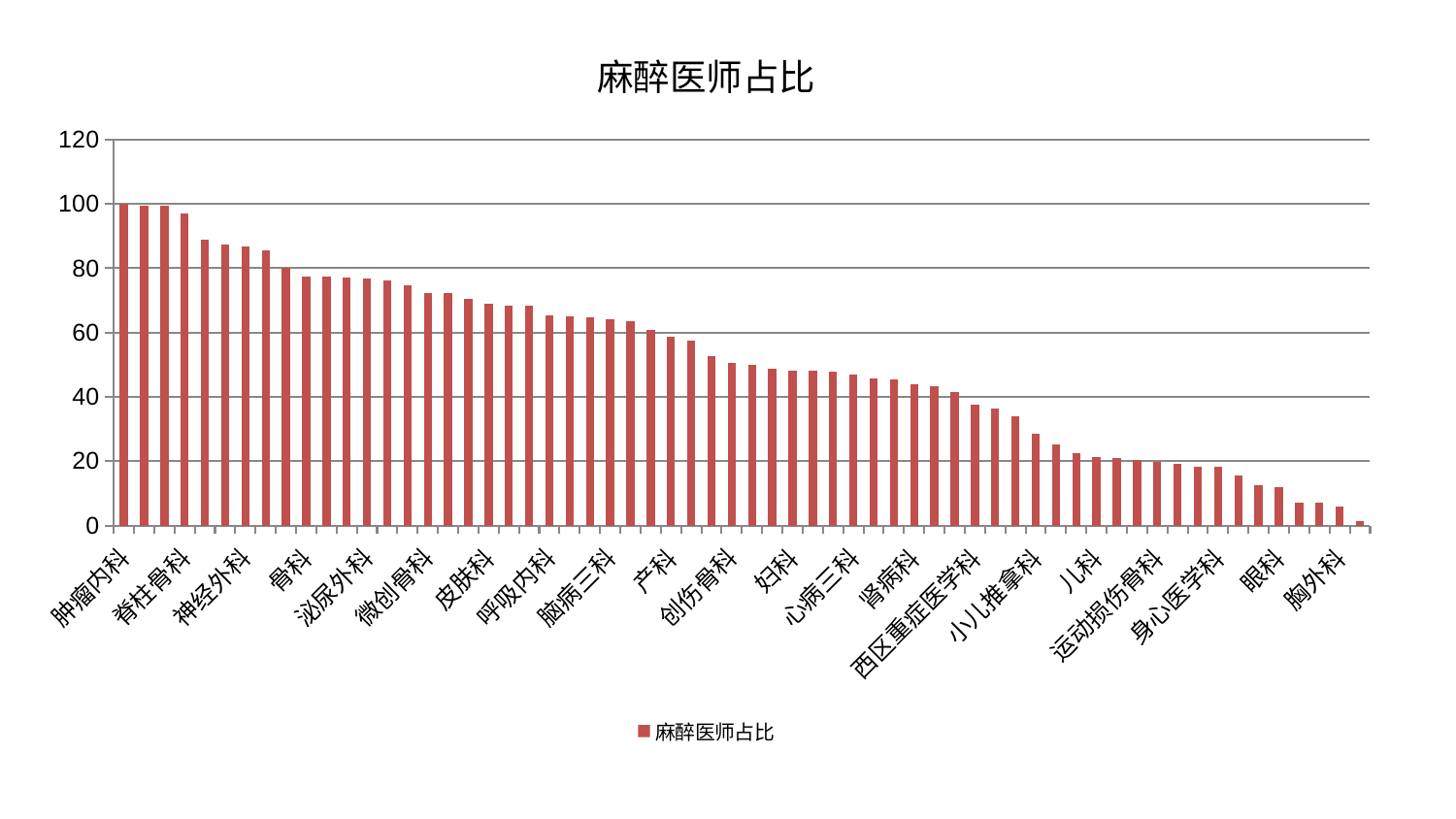

### Chart: 麻醉医师占比

| Category | 麻醉医师占比 |
|---|---|
| 肿瘤内科 | 100.0 |
| 脾胃科消化科合并 | 99.49213466665265 |
| 心病四科 | 99.4722109808846 |
| 脊柱骨科 | 97.1809779805222 |
| 关节骨科 | 88.96525051146683 |
| 消化内科 | 87.31195311617628 |
| 神经外科 | 86.77513962133996 |
| 重症医学科 | 85.68600096845252 |
| 妇二科 | 80.00429447647592 |
| 骨科 | 77.38095241146821 |
| 周围血管科 | 77.3596208112041 |
| 中医经典科 | 77.14150331328105 |
| 泌尿外科 | 76.7636546642952 |
| 血液科 | 76.22827768720599 |
| 神经内科 | 74.60240878992428 |
| 微创骨科 | 72.33707224032874 |
| 肝胆外科 | 72.25186082028402 |
| 男科 | 70.47210058660148 |
| 皮肤科 | 68.9153603631902 |
| 脑病一科 | 68.47688677338226 |
| 肛肠科 | 68.4426173198495 |
| 呼吸内科 | 65.39168598915798 |
| 东区肾病科 | 64.95569807540662 |
| 口腔科 | 64.60601755686636 |
| 脑病三科 | 64.01493937203983 |
| 医院 | 63.66825841394486 |
| 心血管内科 | 60.864698788924116 |
| 产科 | 58.80420343755652 |
| 康复科 | 57.40991252074852 |
| 针灸科 | 52.569747716563185 |
| 创伤骨科 | 50.56592221510169 |
| 妇科妇二科合并 | 49.907314353720565 |
| 美容皮肤科 | 48.67074968355144 |
| 妇科 | 48.07556164455299 |
| 综合内科 | 48.04778543920956 |
| 耳鼻喉科 | 47.73342270470894 |
| 心病三科 | 46.798728177322445 |
| 内分泌科 | 45.74476348008107 |
| 东区重症医学科 | 45.35560715100603 |
| 肾病科 | 43.83883927116078 |
| 中医外治中心 | 43.371879012487454 |
| 肾脏内科 | 41.53527845764561 |
| 西区重症医学科 | 37.65489453176803 |
| 脑病二科 | 36.44393668026343 |
| 显微骨科 | 33.911346580132374 |
| 小儿推拿科 | 28.36994672523624 |
| 治未病中心 | 25.166697661707566 |
| 脾胃病科 | 22.543859001231905 |
| 儿科 | 21.38590700575023 |
| 乳腺甲状腺外科 | 20.892169784818037 |
| 心病一科 | 20.501271101888655 |
| 运动损伤骨科 | 19.872809926719835 |
| 老年医学科 | 19.253207767967346 |
| 小儿骨科 | 18.329380710762518 |
| 身心医学科 | 18.20588438653138 |
| 风湿病科 | 15.630082878850809 |
| 普通外科 | 12.627436583391338 |
| 眼科 | 11.972498154261679 |
| 肝病科 | 7.097173827958828 |
| 推拿科 | 7.06056511458996 |
| 胸外科 | 5.807534785911659 |
| 心病二科 | 1.4872130395828616 |
193